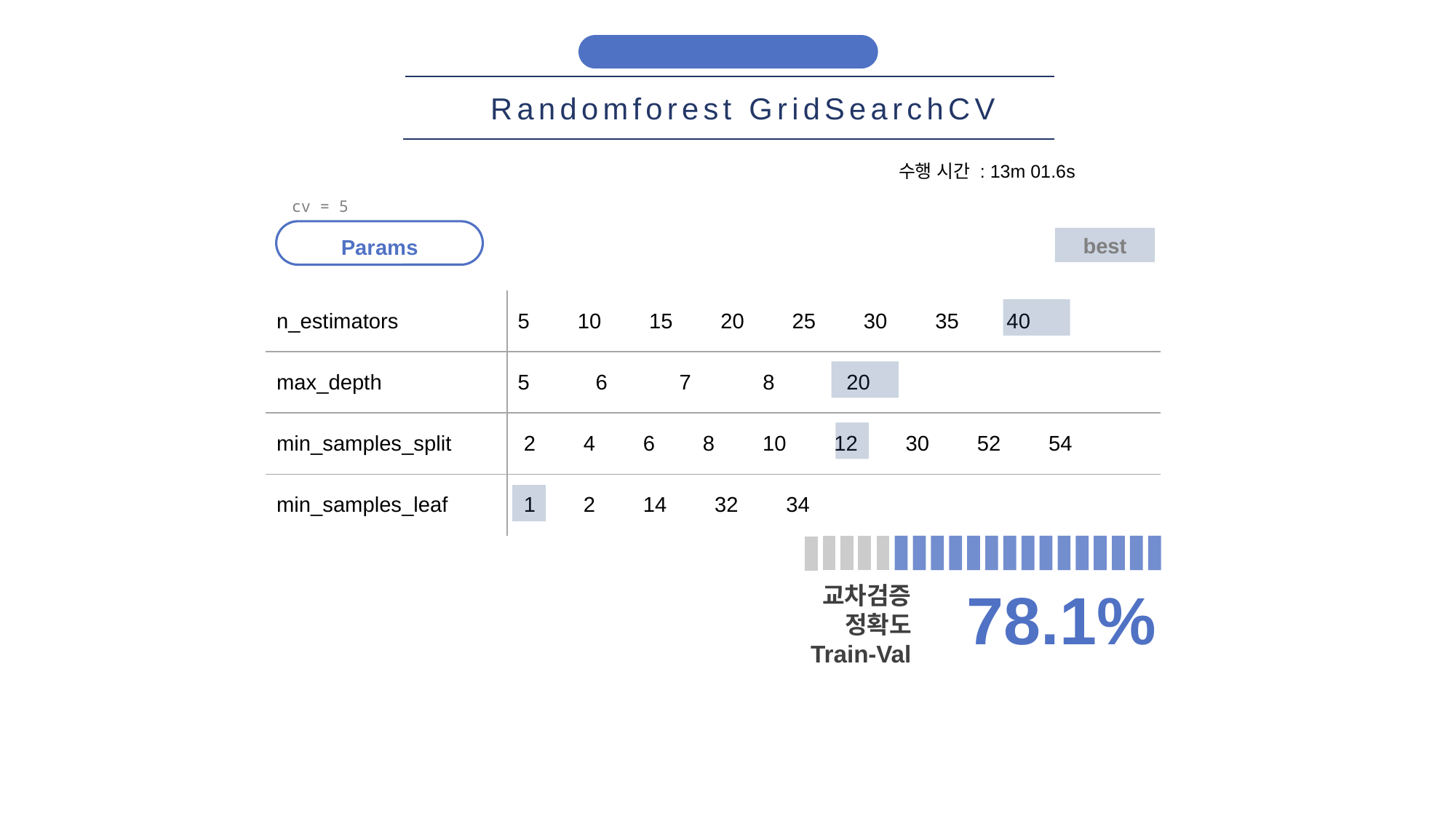

모델링 및 성능평가
Randomforest GridSearchCV
수행 시간 : 13m 01.6s
cv = 5

Params
best
| n\_estimators | 5 10 15 20 25 30 35 40 |
| --- | --- |
| max\_depth | 5 6 7 8 20 |
| min\_samples\_split | 2 4 6 8 10 12 30 52 54 |
| min\_samples\_leaf | 1 2 14 32 34 |

교차검증
정확도
Train-Val
78.1%